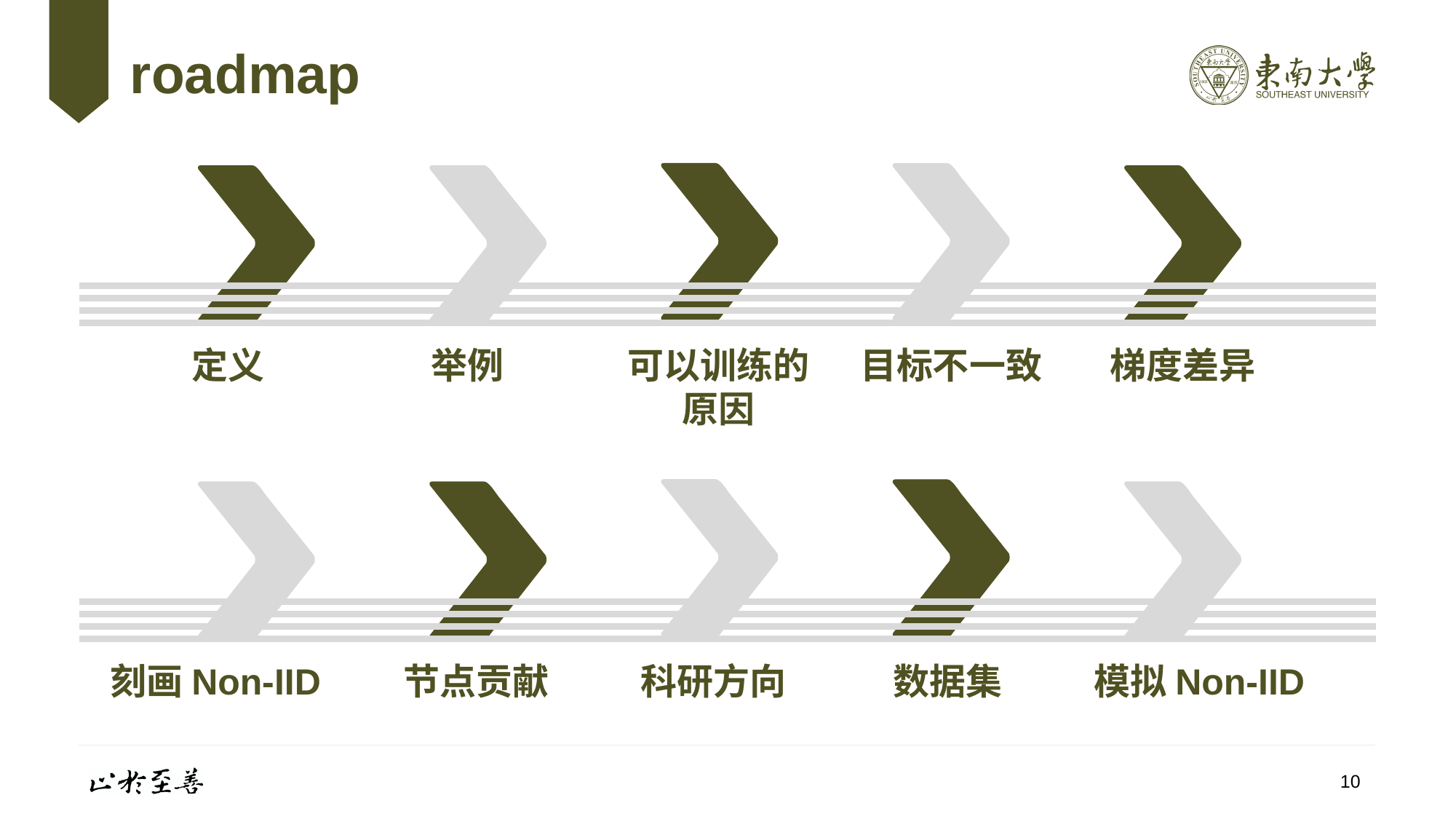

# roadmap

梯度差异
举例
可以训练的原因
目标不一致
定义

模拟Non-IID
节点贡献
科研方向
数据集
刻画Non-IID
10